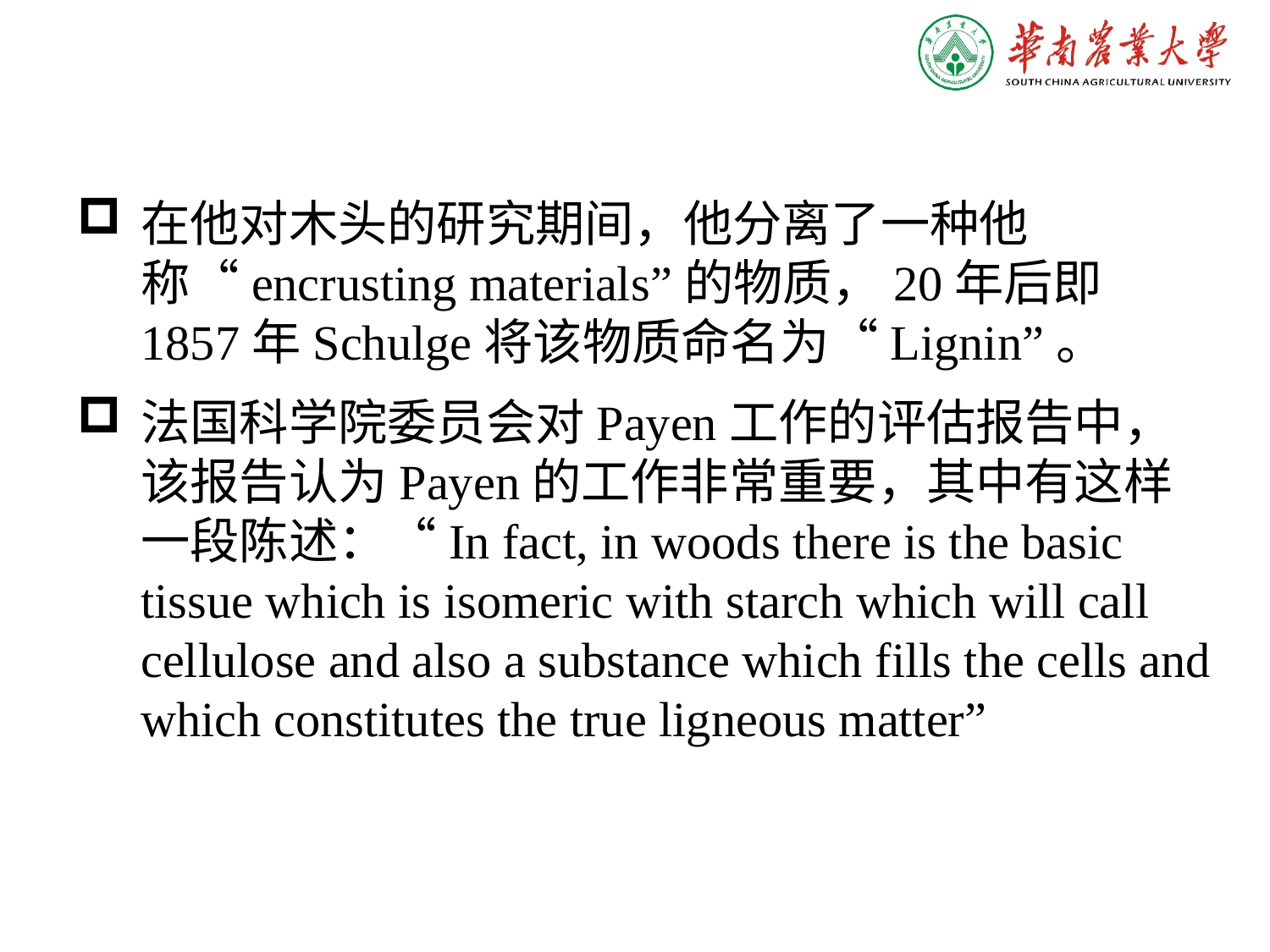

在他对木头的研究期间，他分离了一种他称“encrusting materials”的物质，20年后即1857年Schulge将该物质命名为“Lignin”。
法国科学院委员会对Payen工作的评估报告中，该报告认为Payen的工作非常重要，其中有这样一段陈述：“In fact, in woods there is the basic tissue which is isomeric with starch which will call cellulose and also a substance which fills the cells and which constitutes the true ligneous matter”